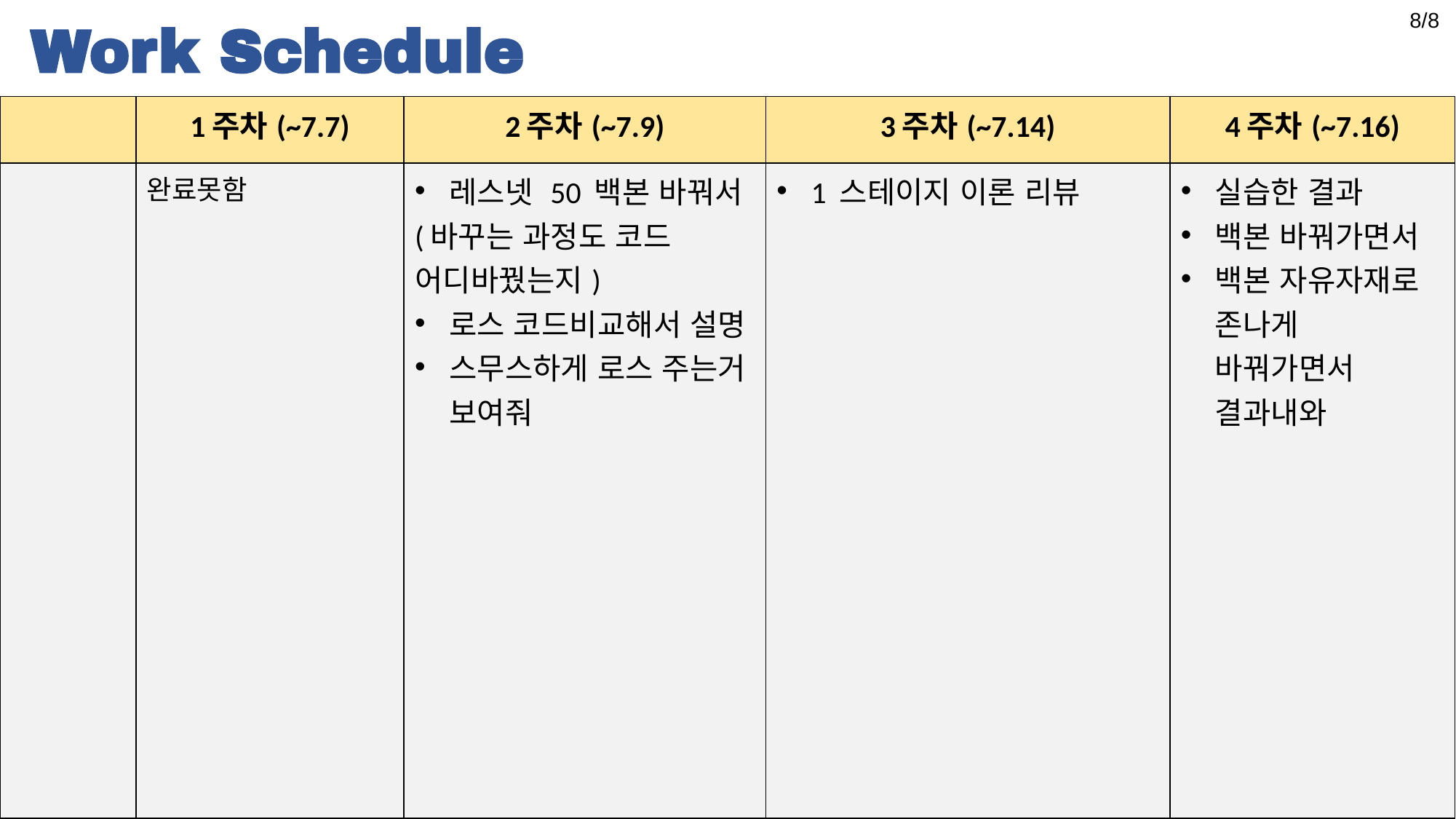

8/8
Work Schedule
|  | 1주차(~7.7) | 2주차(~7.9) | 3주차(~7.14) | 4주차(~7.16) |
| --- | --- | --- | --- | --- |
|  | 완료못함 | 레스넷 50 백본 바꿔서 (바꾸는 과정도 코드 어디바꿨는지) 로스 코드비교해서 설명 스무스하게 로스 주는거 보여줘 | 1 스테이지 이론 리뷰 | 실습한 결과 백본 바꿔가면서 백본 자유자재로 존나게 바꿔가면서 결과내와 |